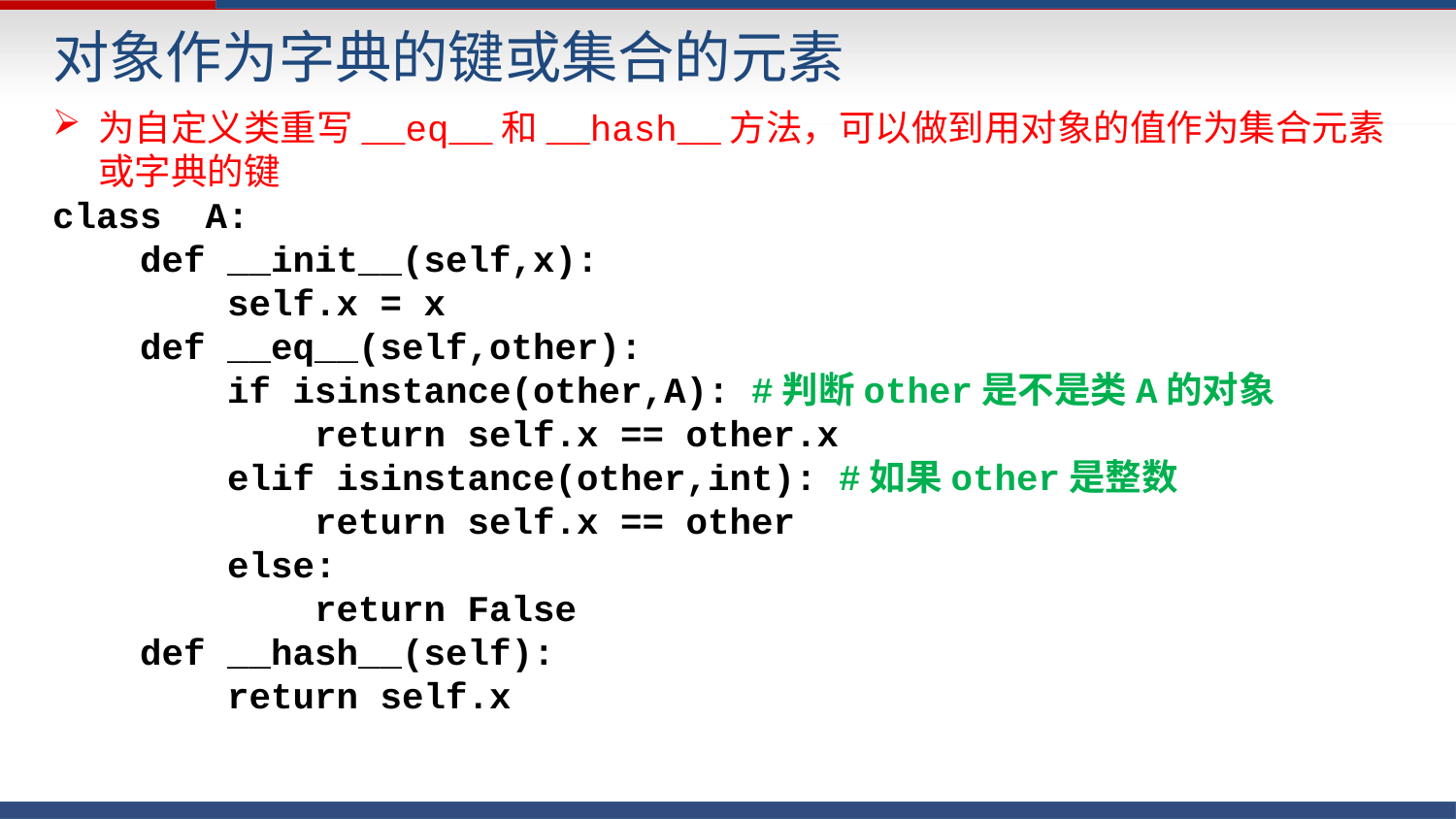

对象作为字典的键或集合的元素
为自定义类重写__eq__和__hash__方法，可以做到用对象的值作为集合元素或字典的键
class  A:
    def __init__(self,x):
        self.x = x
    def __eq__(self,other):
        if isinstance(other,A): #判断other是不是类A的对象
            return self.x == other.x
        elif isinstance(other,int): #如果other是整数
            return self.x == other
        else:
            return False
    def __hash__(self):
        return self.x